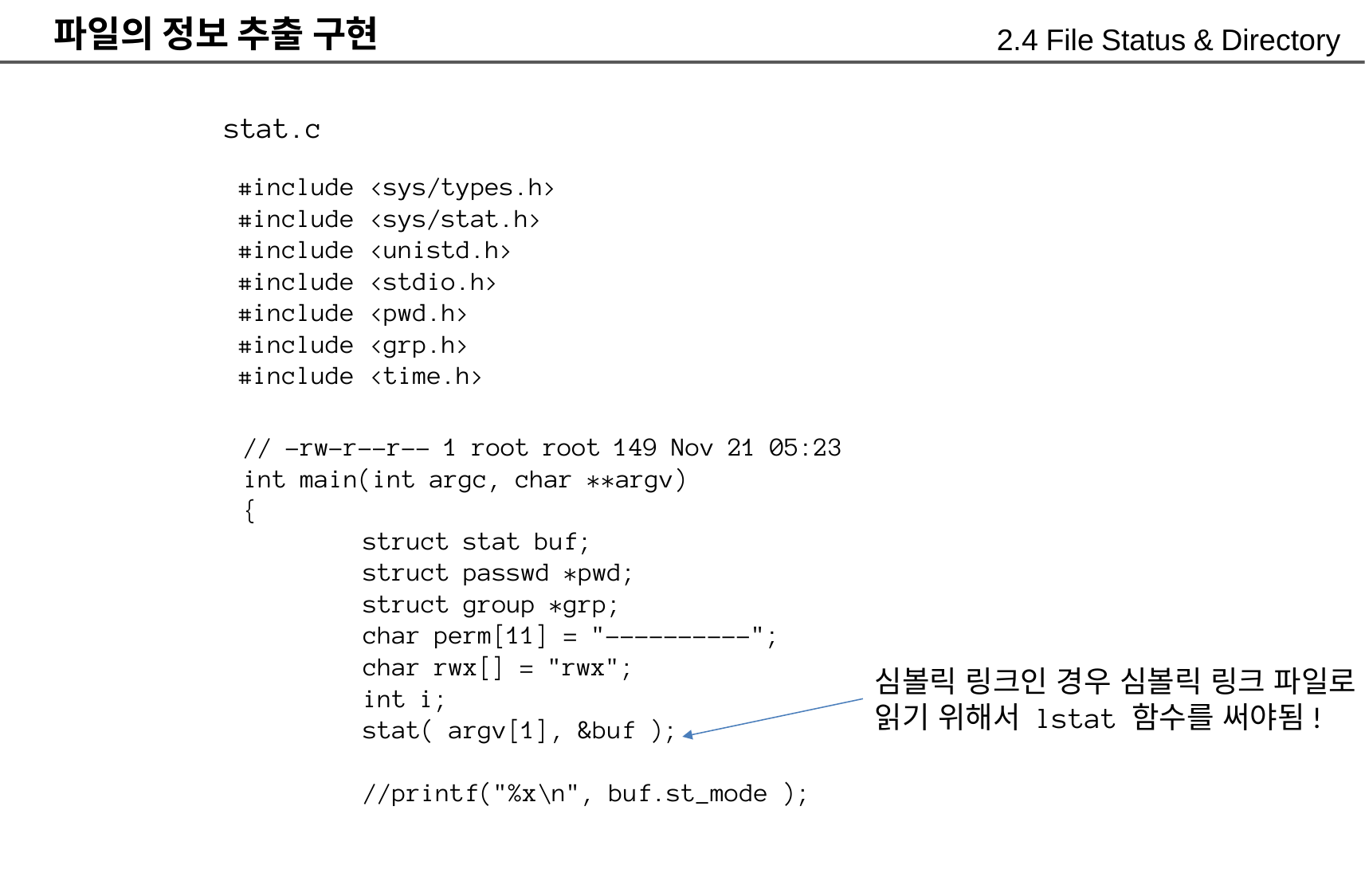

파일의 정보 추출 구현

	stat.c
2.4 File Status & Directory

#include
#include
#include
#include
#include
#include
#include
<sys/types.h>
<sys/stat.h>
<unistd.h>
<stdio.h>
<pwd.h>
<grp.h>
<time.h>
//  -rw-r--r--  1  root  root  149  Nov  21  05:23
int  main(int  argc,  char  **argv)
{
	struct  stat  buf;
	struct  passwd  *pwd;
	struct  group  *grp;
	char  perm[11]  =  "----------";
	char  rwx[]  =  "rwx";
	int  i;
	stat(  argv[1],  &buf  );

	//printf("%x\n",  buf.st_mode  );
심볼릭 링크인 경우 심볼릭 링크 파일로 읽기 위해서 lstat 함수를 써야됨!